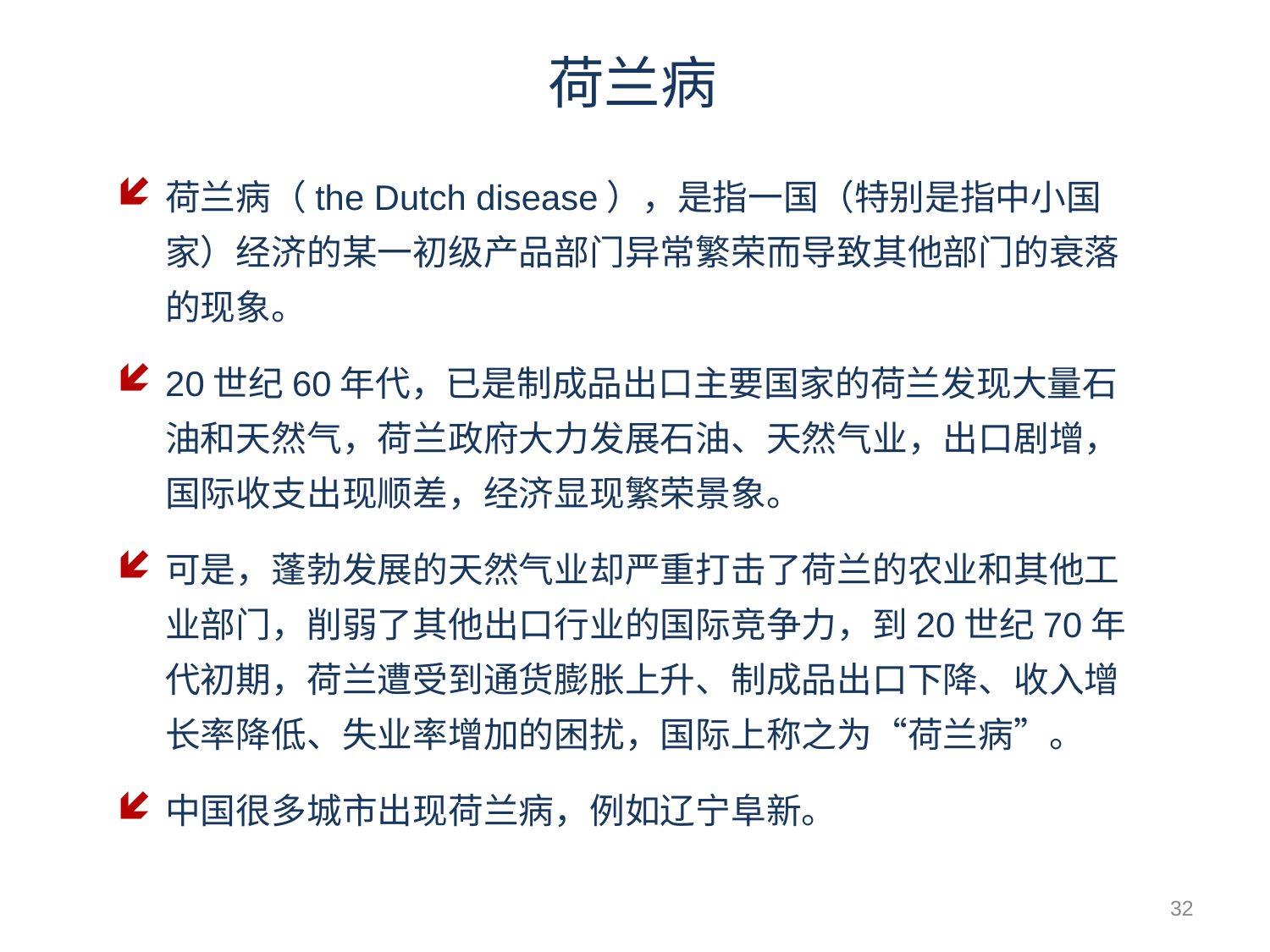

# 荷兰病
荷兰病（the Dutch disease），是指一国（特别是指中小国家）经济的某一初级产品部门异常繁荣而导致其他部门的衰落的现象。
20世纪60年代，已是制成品出口主要国家的荷兰发现大量石油和天然气，荷兰政府大力发展石油、天然气业，出口剧增，国际收支出现顺差，经济显现繁荣景象。
可是，蓬勃发展的天然气业却严重打击了荷兰的农业和其他工业部门，削弱了其他出口行业的国际竞争力，到20世纪70年代初期，荷兰遭受到通货膨胀上升、制成品出口下降、收入增长率降低、失业率增加的困扰，国际上称之为“荷兰病”。
中国很多城市出现荷兰病，例如辽宁阜新。
32